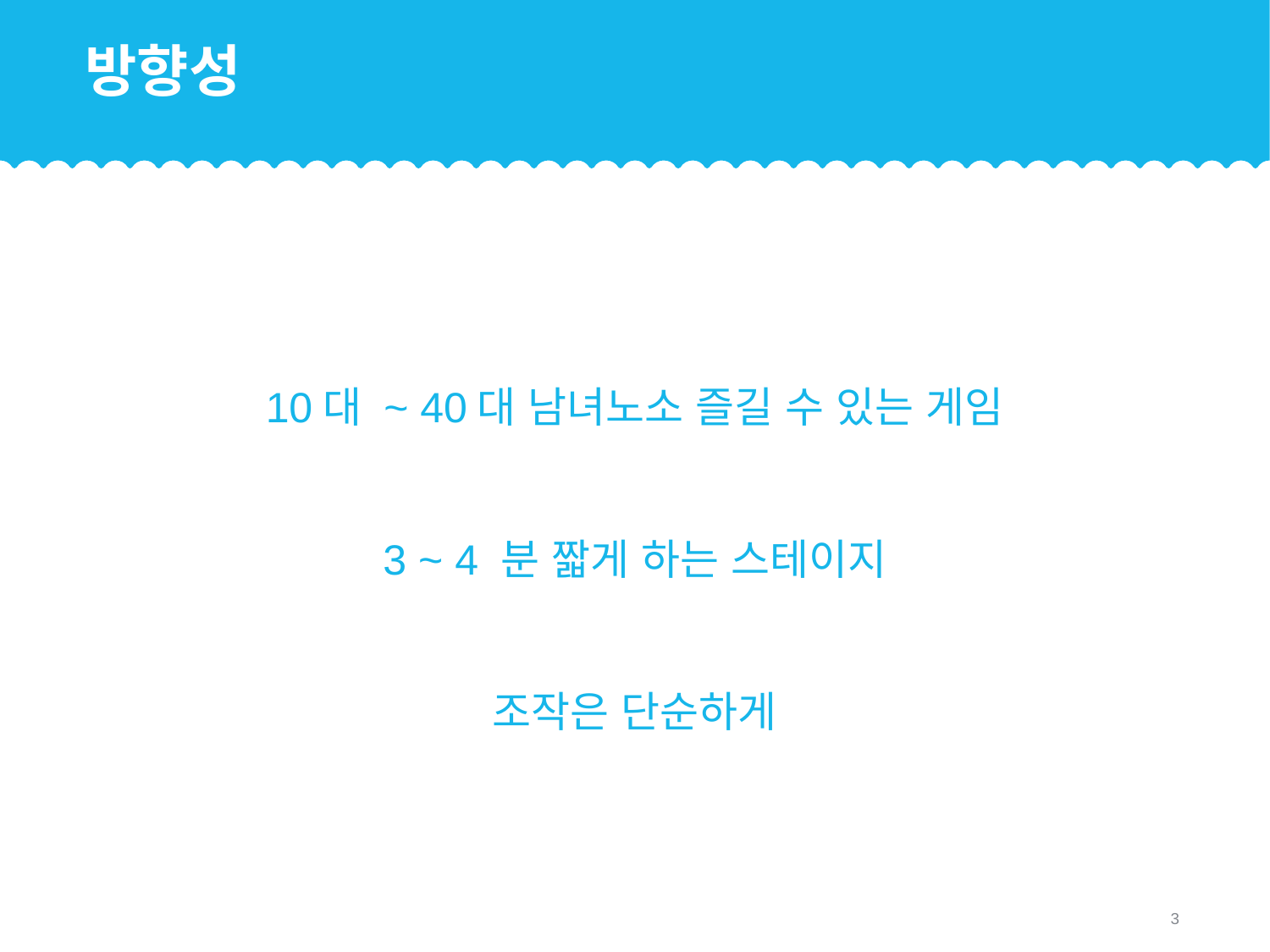

# 방향성

10대 ~ 40대 남녀노소 즐길 수 있는 게임
3 ~ 4 분 짧게 하는 스테이지
조작은 단순하게
3